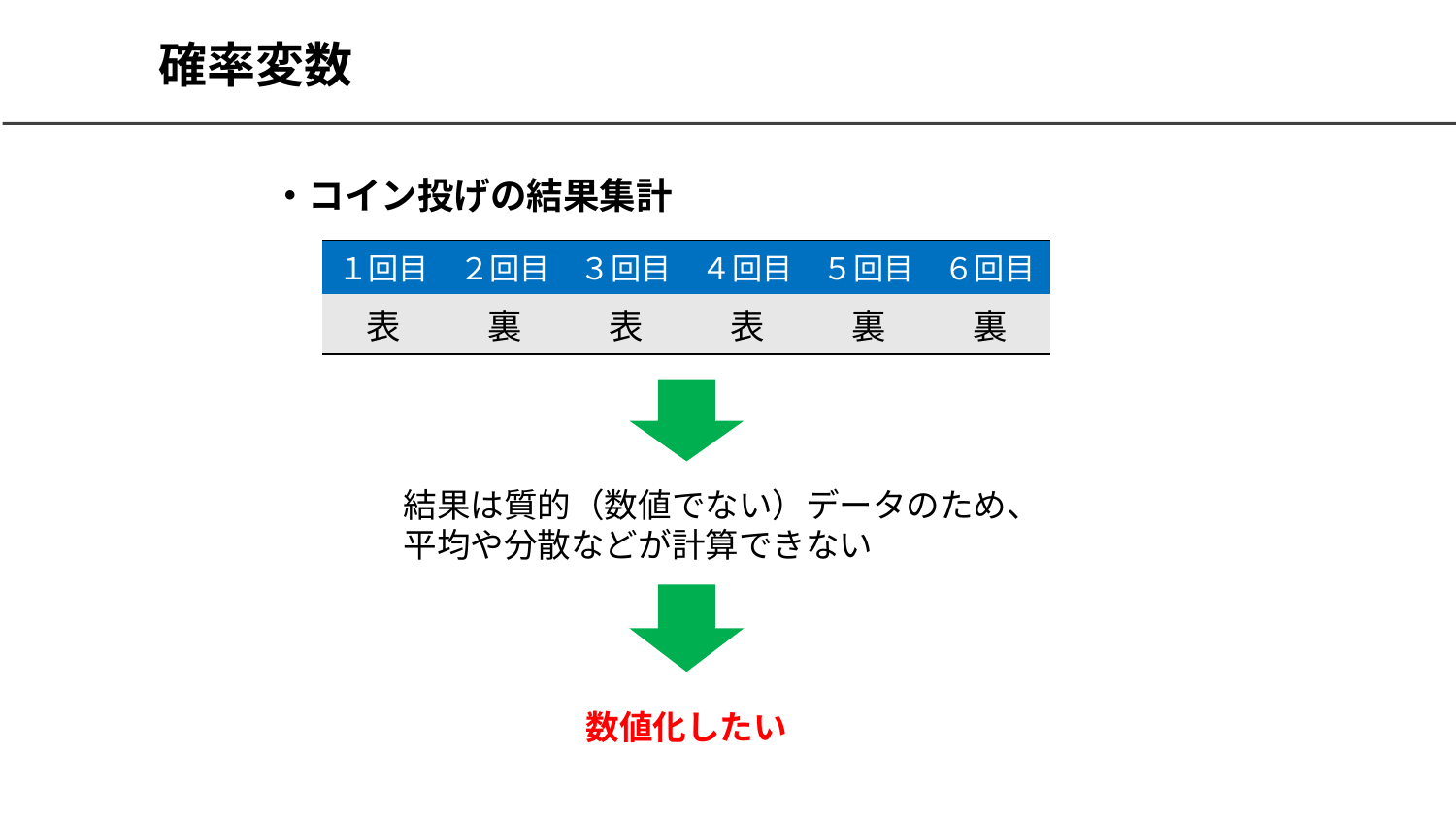

# 確率変数
・コイン投げの結果集計
| １回目 | ２回目 | ３回目 | ４回目 | ５回目 | ６回目 |
| --- | --- | --- | --- | --- | --- |
| 表 | 裏 | 表 | 表 | 裏 | 裏 |

結果は質的（数値でない）データのため、
平均や分散などが計算できない

数値化したい